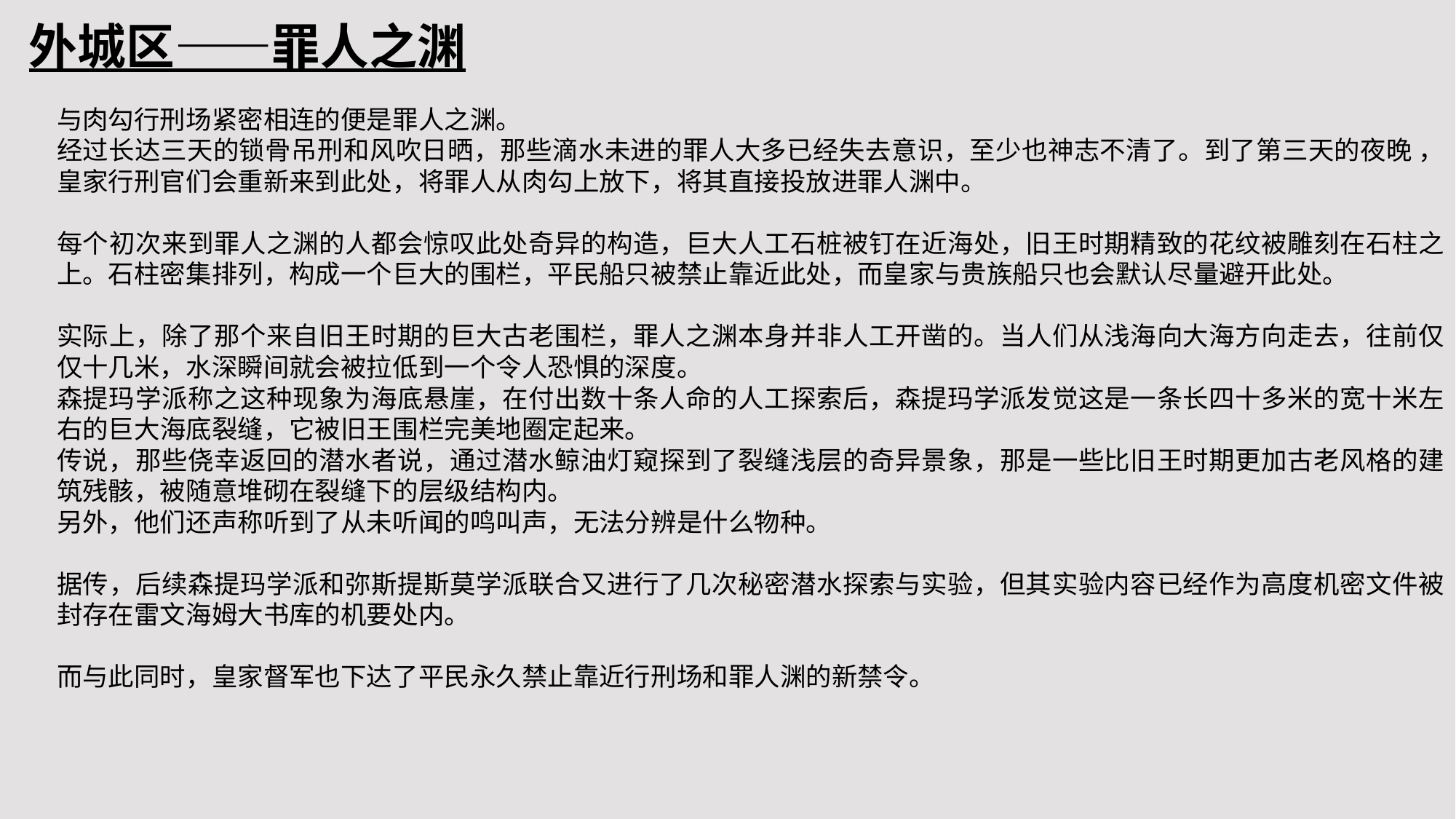

外城区——罪人之渊
与肉勾行刑场紧密相连的便是罪人之渊。
经过长达三天的锁骨吊刑和风吹日晒，那些滴水未进的罪人大多已经失去意识，至少也神志不清了。到了第三天的夜晚 ，皇家行刑官们会重新来到此处，将罪人从肉勾上放下，将其直接投放进罪人渊中。

每个初次来到罪人之渊的人都会惊叹此处奇异的构造，巨大人工石桩被钉在近海处，旧王时期精致的花纹被雕刻在石柱之上。石柱密集排列，构成一个巨大的围栏，平民船只被禁止靠近此处，而皇家与贵族船只也会默认尽量避开此处。

实际上，除了那个来自旧王时期的巨大古老围栏，罪人之渊本身并非人工开凿的。当人们从浅海向大海方向走去，往前仅仅十几米，水深瞬间就会被拉低到一个令人恐惧的深度。
森提玛学派称之这种现象为海底悬崖，在付出数十条人命的人工探索后，森提玛学派发觉这是一条长四十多米的宽十米左右的巨大海底裂缝，它被旧王围栏完美地圈定起来。
传说，那些侥幸返回的潜水者说，通过潜水鲸油灯窥探到了裂缝浅层的奇异景象，那是一些比旧王时期更加古老风格的建筑残骸，被随意堆砌在裂缝下的层级结构内。
另外，他们还声称听到了从未听闻的鸣叫声，无法分辨是什么物种。

据传，后续森提玛学派和弥斯提斯莫学派联合又进行了几次秘密潜水探索与实验，但其实验内容已经作为高度机密文件被封存在雷文海姆大书库的机要处内。

而与此同时，皇家督军也下达了平民永久禁止靠近行刑场和罪人渊的新禁令。